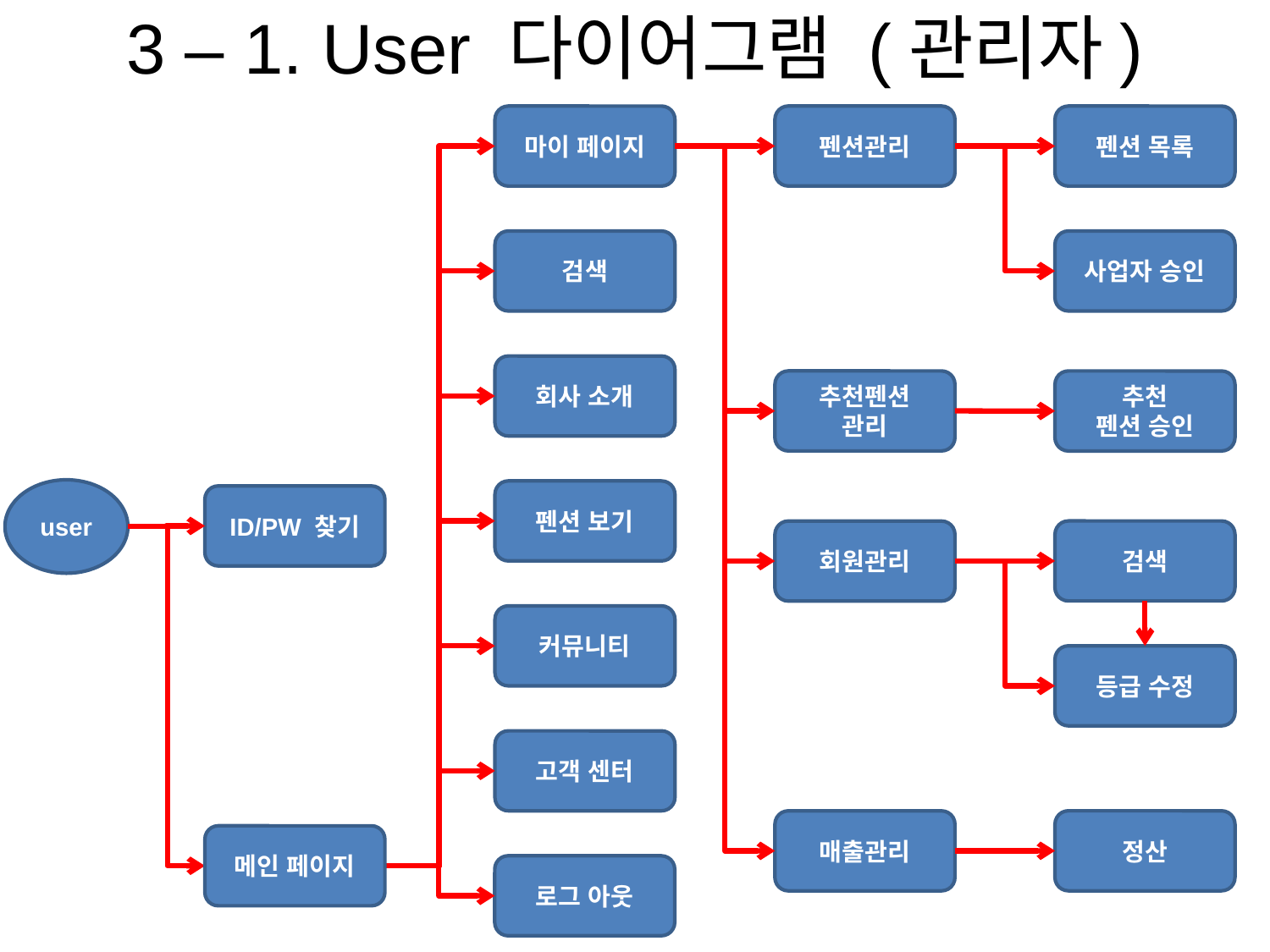

# 3 – 1. User 다이어그램 (관리자)
펜션관리
마이 페이지
펜션 목록

검색
사업자 승인
회사 소개
추천펜션
관리
추천
펜션 승인
user
펜션 보기
ID/PW 찾기
검색
회원관리
커뮤니티
등급 수정
고객 센터
정산
매출관리
메인 페이지
로그 아웃